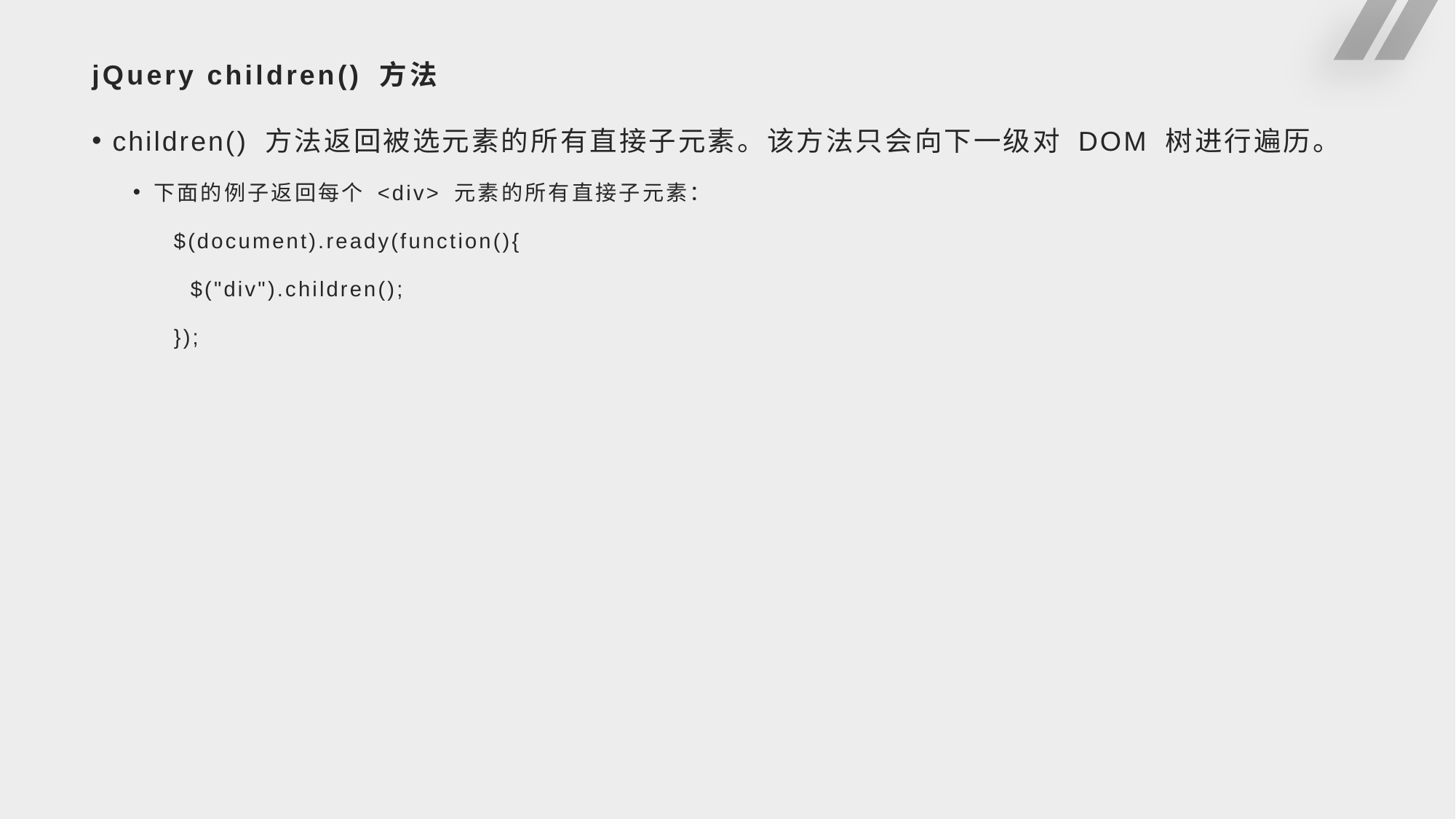

# jQuery children() 方法
children() 方法返回被选元素的所有直接子元素。该方法只会向下一级对 DOM 树进行遍历。
下面的例子返回每个 <div> 元素的所有直接子元素：
$(document).ready(function(){
  $("div").children();
});